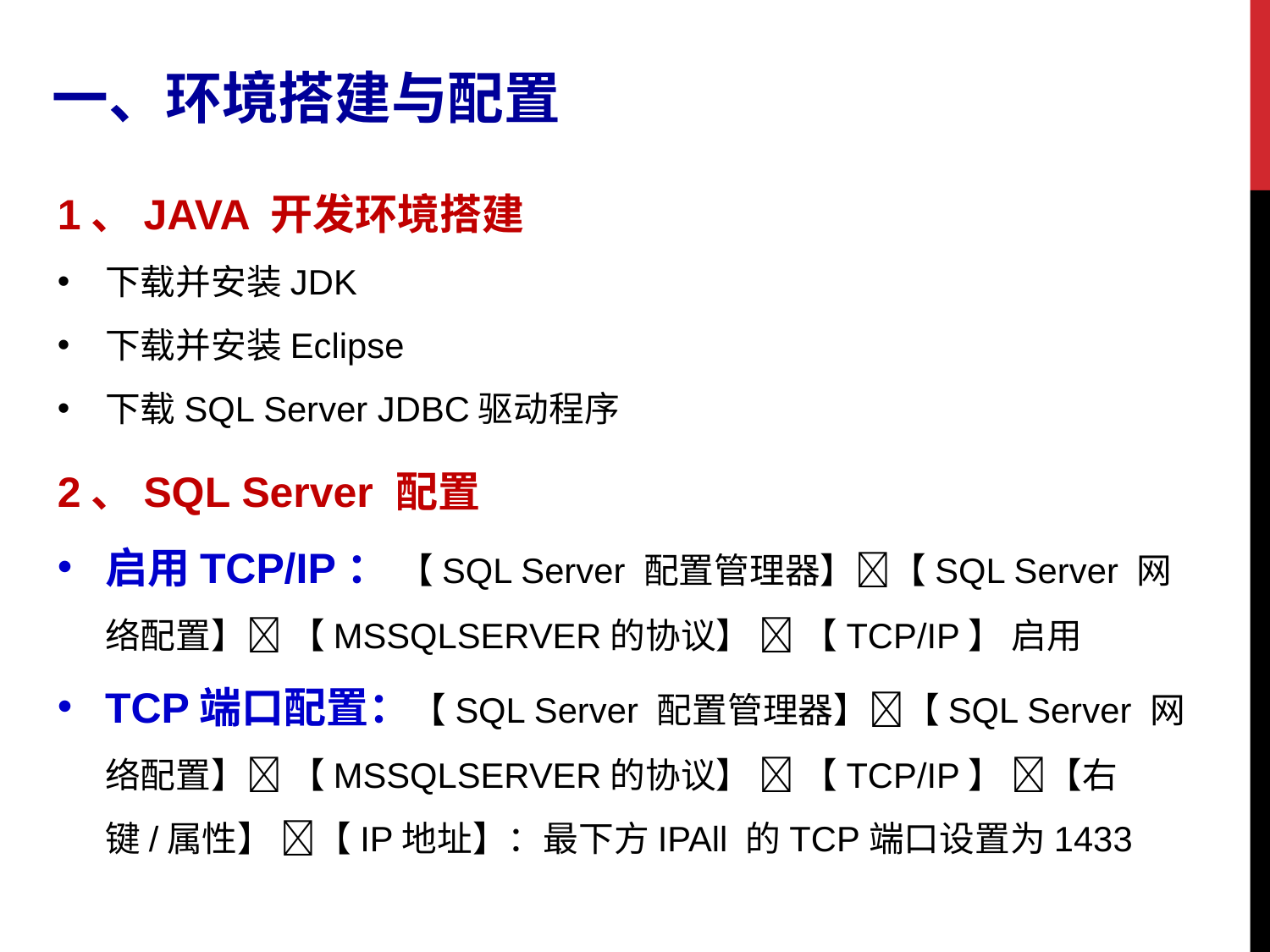

一、环境搭建与配置
1、JAVA 开发环境搭建
下载并安装JDK
下载并安装Eclipse
下载SQL Server JDBC驱动程序
2、SQL Server 配置
启用TCP/IP： 【SQL Server 配置管理器】→【SQL Server 网络配置】→ 【MSSQLSERVER的协议】 → 【TCP/IP】 启用
TCP端口配置：【SQL Server 配置管理器】→【SQL Server 网络配置】→ 【MSSQLSERVER的协议】 → 【TCP/IP】 →【右键/属性】 →【IP地址】：最下方IPAll 的TCP端口设置为1433